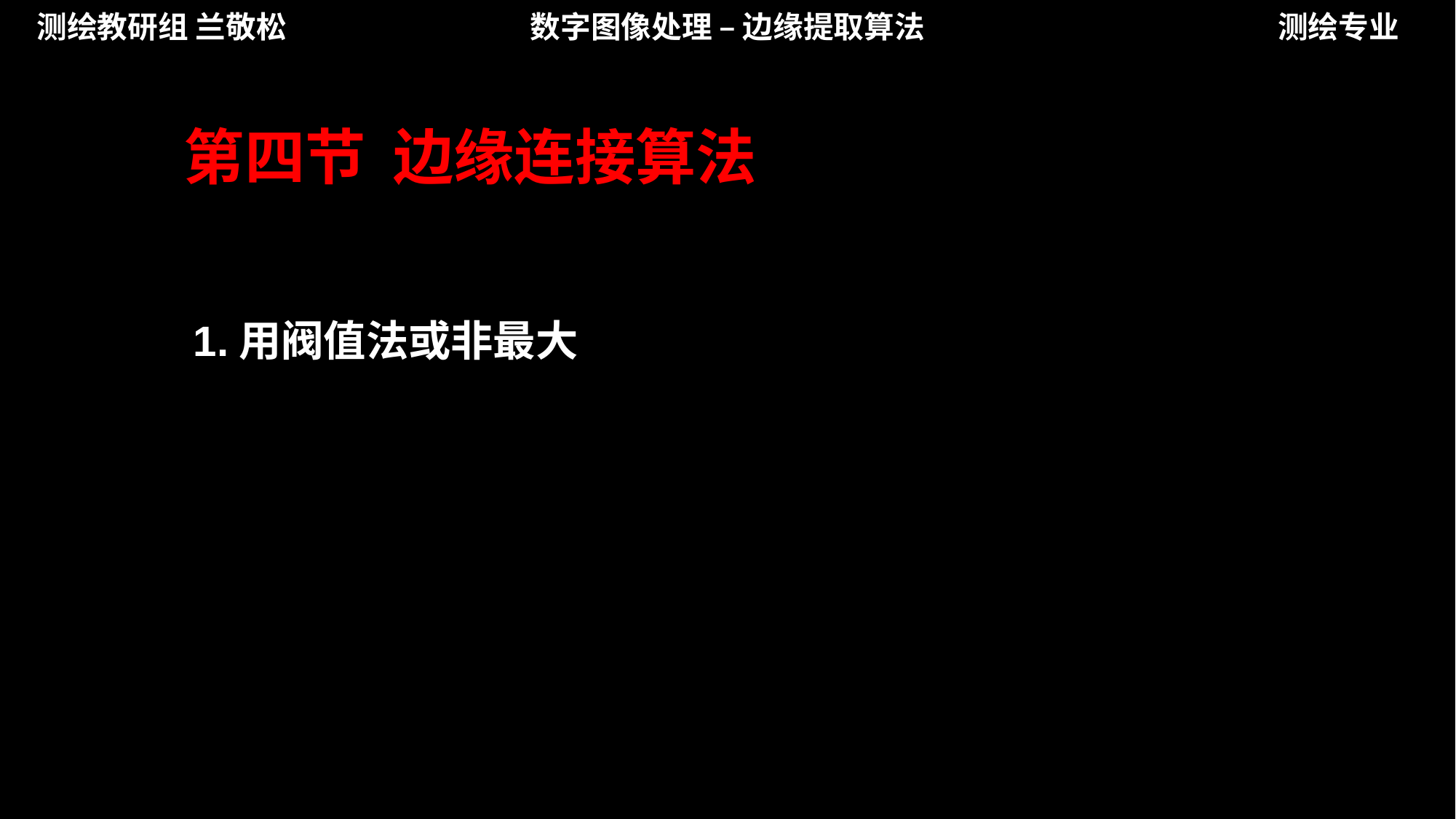

测绘教研组 兰敬松
数字图像处理 – 边缘提取算法
测绘专业
第四节  边缘连接算法
1.用阀值法或非最大